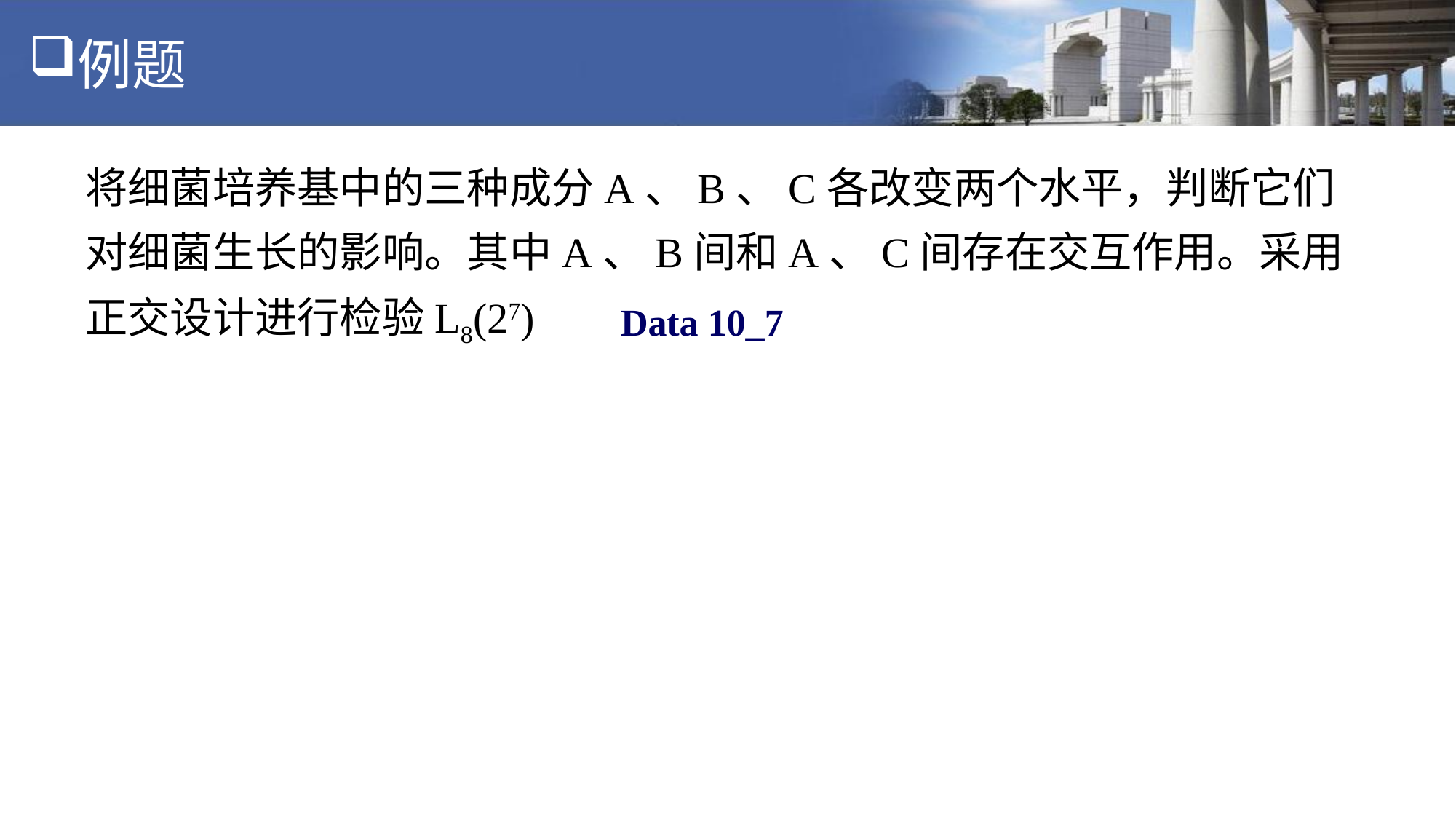

# 例题
将细菌培养基中的三种成分A、B、C各改变两个水平，判断它们对细菌生长的影响。其中A、B间和A、C间存在交互作用。采用正交设计进行检验L8(27)
Data 10_7